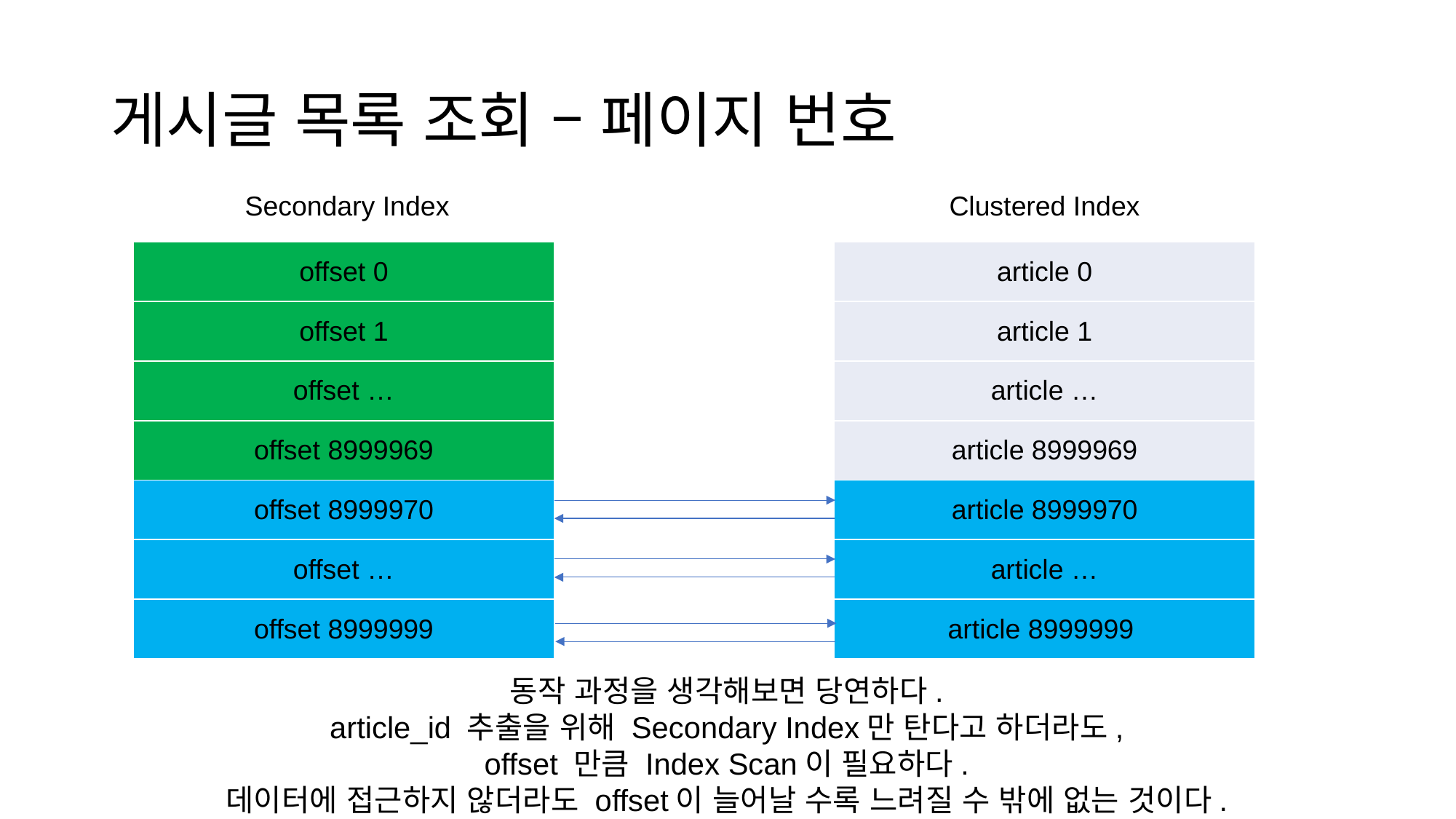

# 게시글 목록 조회 – 페이지 번호
Secondary Index
Clustered Index
| offset 0 |
| --- |
| offset 1 |
| offset … |
| offset 8999969 |
| offset 8999970 |
| offset … |
| offset 8999999 |
| article 0 |
| --- |
| article 1 |
| article … |
| article 8999969 |
| article 8999970 |
| article … |
| article 8999999 |
동작 과정을 생각해보면 당연하다.
article_id 추출을 위해 Secondary Index만 탄다고 하더라도,
offset 만큼 Index Scan이 필요하다.
데이터에 접근하지 않더라도 offset이 늘어날 수록 느려질 수 밖에 없는 것이다.